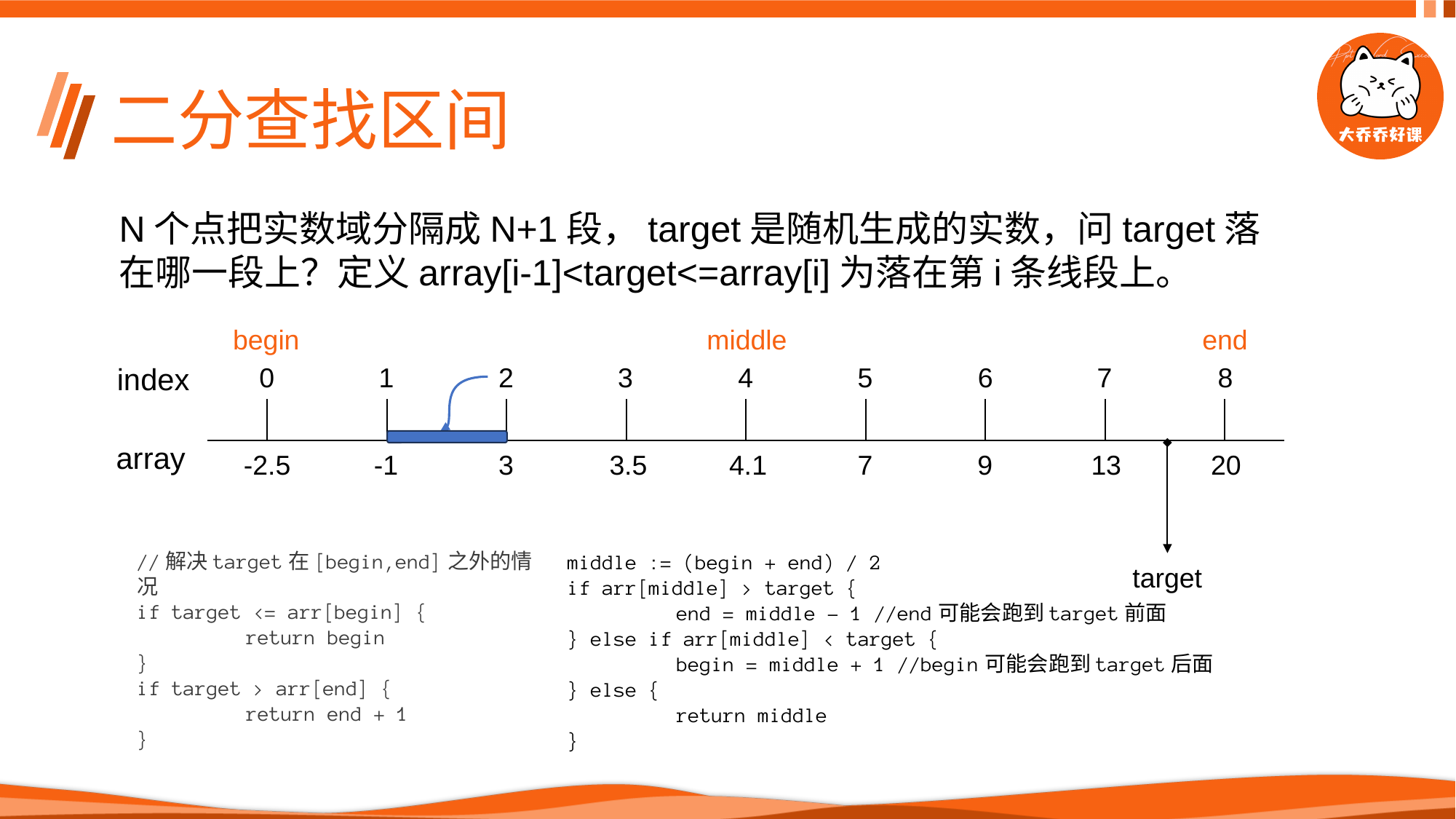

# 二分查找区间
N个点把实数域分隔成N+1段，target是随机生成的实数，问target落在哪一段上？定义array[i-1]<target<=array[i]为落在第i条线段上。
begin
middle
end
index
0
1
2
3
4
5
6
7
8

|  |  |  |  |  |  |  |  |  |  |
| --- | --- | --- | --- | --- | --- | --- | --- | --- | --- |
array
-2.5
-1
3
3.5
4.1
7
9
13
20
//解决target在[begin,end]之外的情况
if target <= arr[begin] {
	return begin
}
if target > arr[end] {
	return end + 1
}
middle := (begin + end) / 2
if arr[middle] > target {
	end = middle - 1 //end可能会跑到target前面
} else if arr[middle] < target {
	begin = middle + 1 //begin可能会跑到target后面
} else {
	return middle
}
target